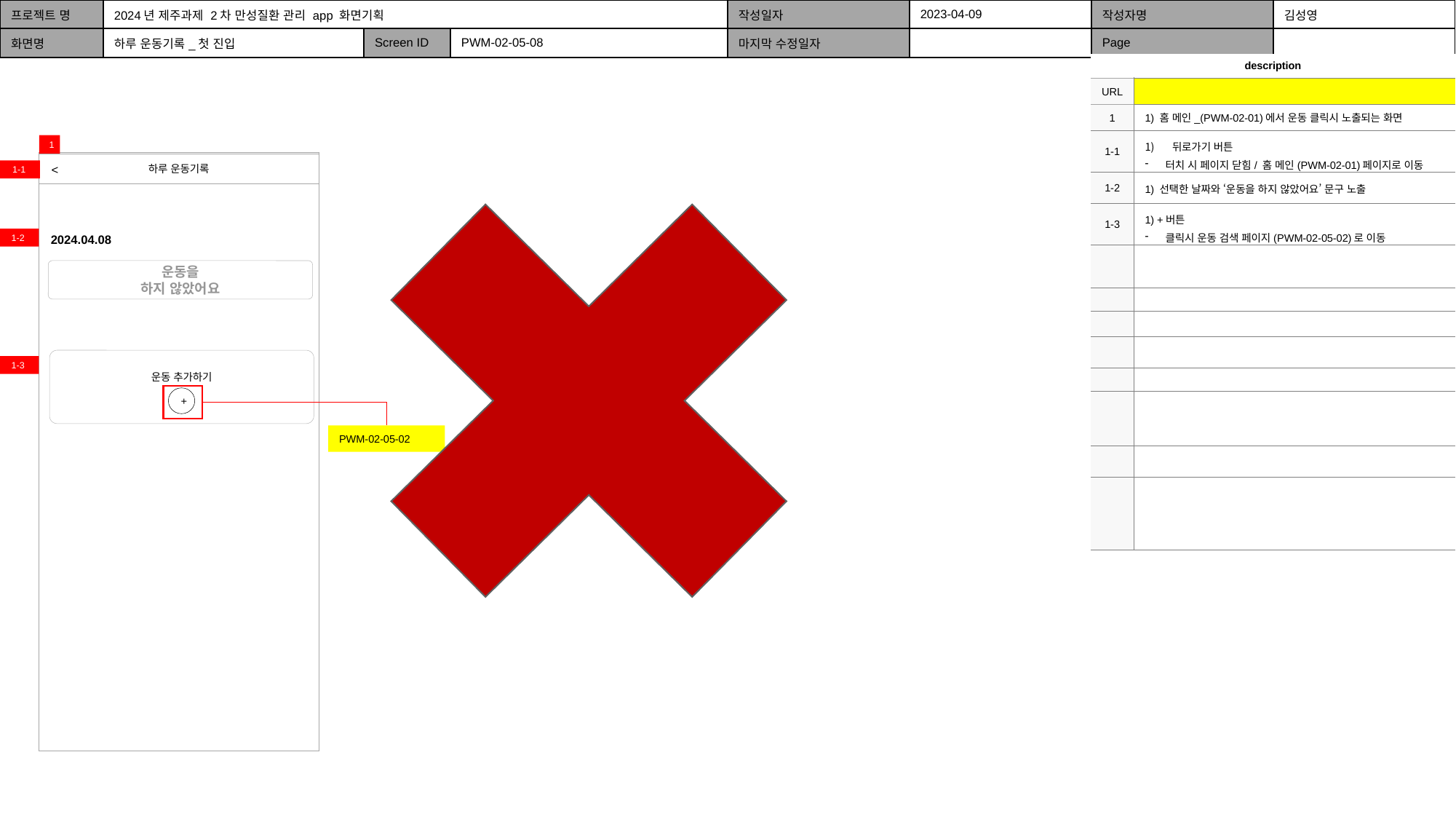

| 프로젝트 명 | 2024년 제주과제 2차 만성질환 관리 app 화면기획 |  |  | 작성일자 | 2023-04-09 | 작성자명 | 김성영 |
| --- | --- | --- | --- | --- | --- | --- | --- |
| 화면명 | 하루 운동기록\_첫 진입 | Screen ID | PWM-02-05-08 | 마지막 수정일자 |  | Page |  |
| description |  |
| --- | --- |
| URL |  |
| 1 | 1) 홈 메인\_(PWM-02-01)에서 운동 클릭시 노출되는 화면 |
| 1-1 | 뒤로가기 버튼 터치 시 페이지 닫힘/ 홈 메인(PWM-02-01)페이지로 이동 |
| 1-2 | 1) 선택한 날짜와 ‘운동을 하지 않았어요’ 문구 노출 |
| 1-3 | 1) +버튼 클릭시 운동 검색 페이지(PWM-02-05-02)로 이동 |
|  |  |
|  |  |
|  |  |
|  |  |
|  |  |
|  |  |
|  |  |
|  |  |

1

하루 운동기록
<
64%
1-1
2024.04.08
1-2
운동을
하지 않았어요

운동 추가하기
1-3

+
PWM-02-05-02